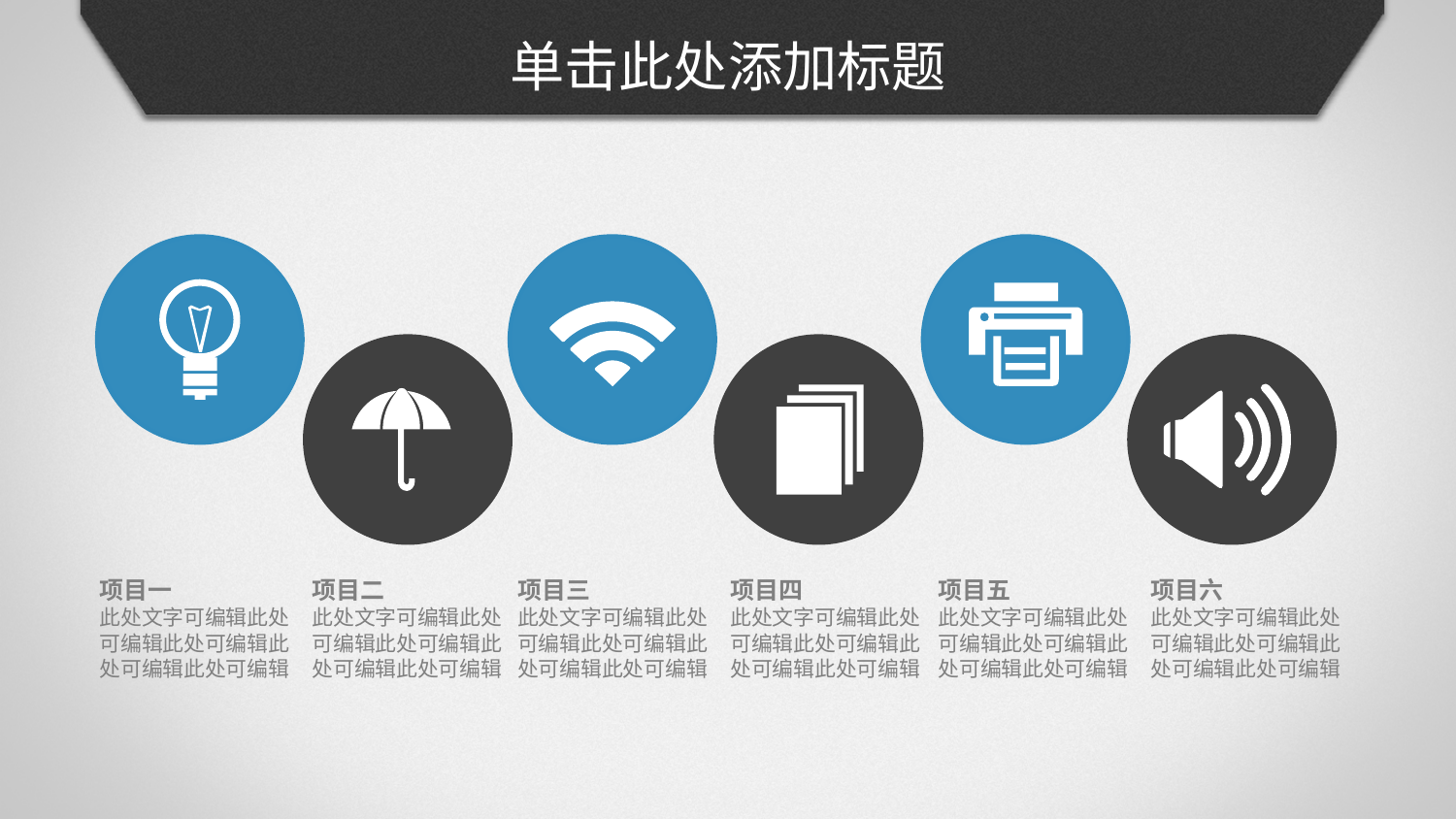

# 单击此处添加标题

项目一
此处文字可编辑此处可编辑此处可编辑此处可编辑此处可编辑
项目二
此处文字可编辑此处可编辑此处可编辑此处可编辑此处可编辑
项目三
此处文字可编辑此处可编辑此处可编辑此处可编辑此处可编辑
项目四
此处文字可编辑此处可编辑此处可编辑此处可编辑此处可编辑
项目五
此处文字可编辑此处可编辑此处可编辑此处可编辑此处可编辑
项目六
此处文字可编辑此处可编辑此处可编辑此处可编辑此处可编辑